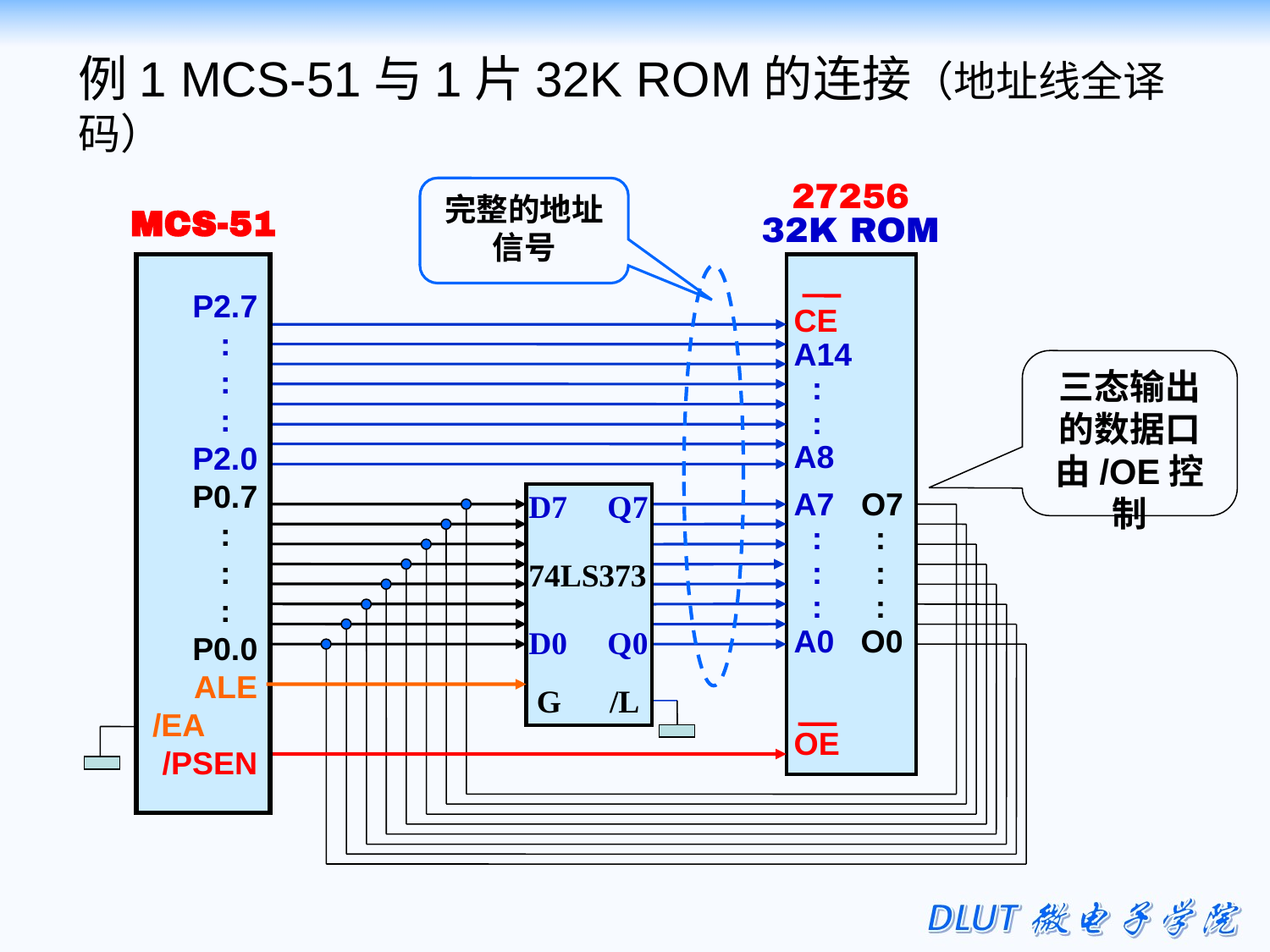

例1 MCS-51与1片32K ROM的连接（地址线全译码）
27256
32K ROM
完整的地址信号
MCS-51

P2.7
:
:
:
P2.0
P0.7
:
:
:
P0.0
ALE
/EA
/PSEN

CE
A14
  :
  :
A8
A7   O7
  :      :
  :      :
  :      :
A0   O0

OE

三态输出的数据口由/OE控制

D7     Q7

74LS373

D0     Q0
 G      /L